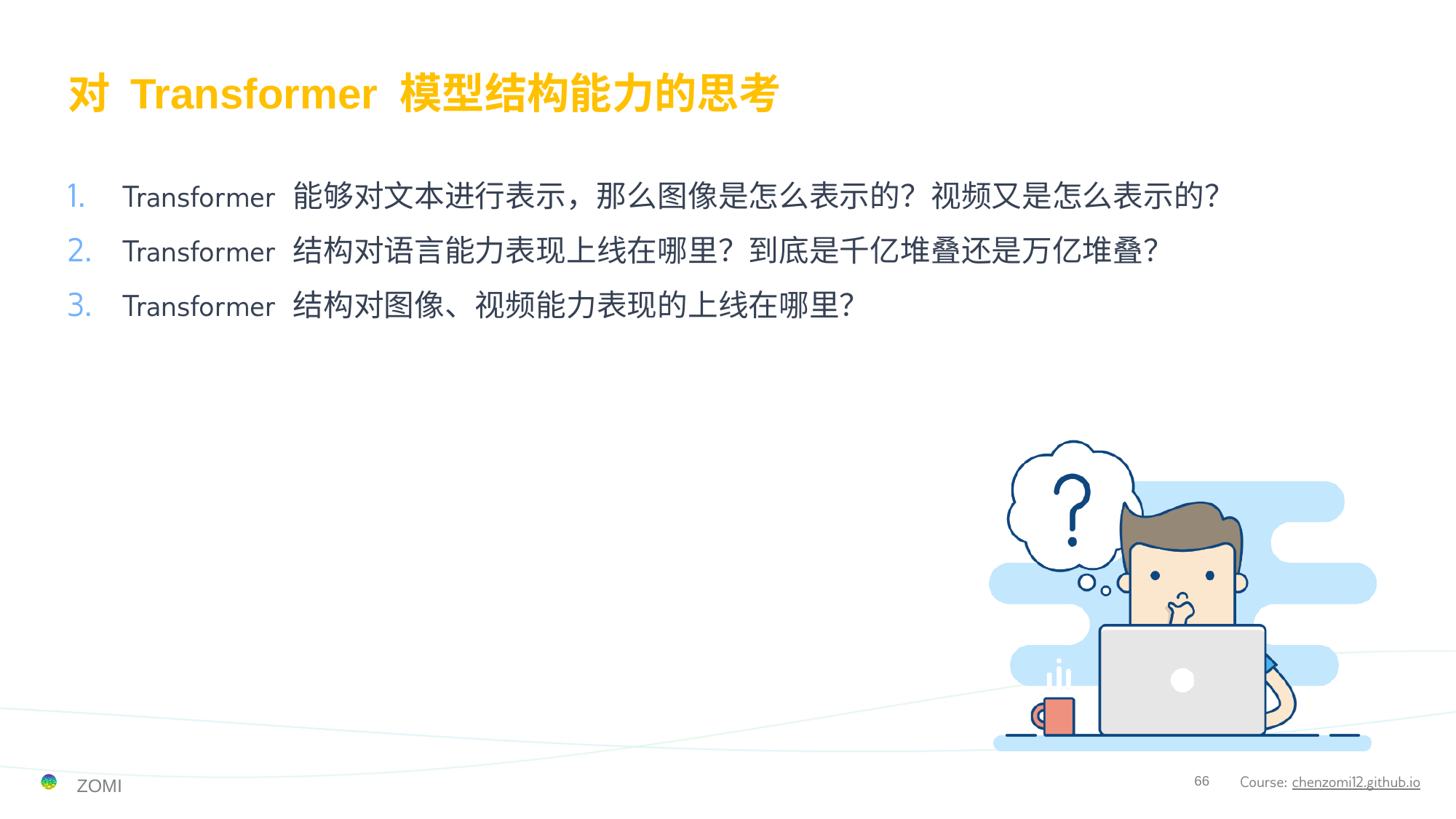

# 对 Transformer 模型结构能力的思考
Transformer 能够对文本进行表示，那么图像是怎么表示的？视频又是怎么表示的？
Transformer 结构对语言能力表现上线在哪里？到底是千亿堆叠还是万亿堆叠？
Transformer 结构对图像、视频能力表现的上线在哪里？